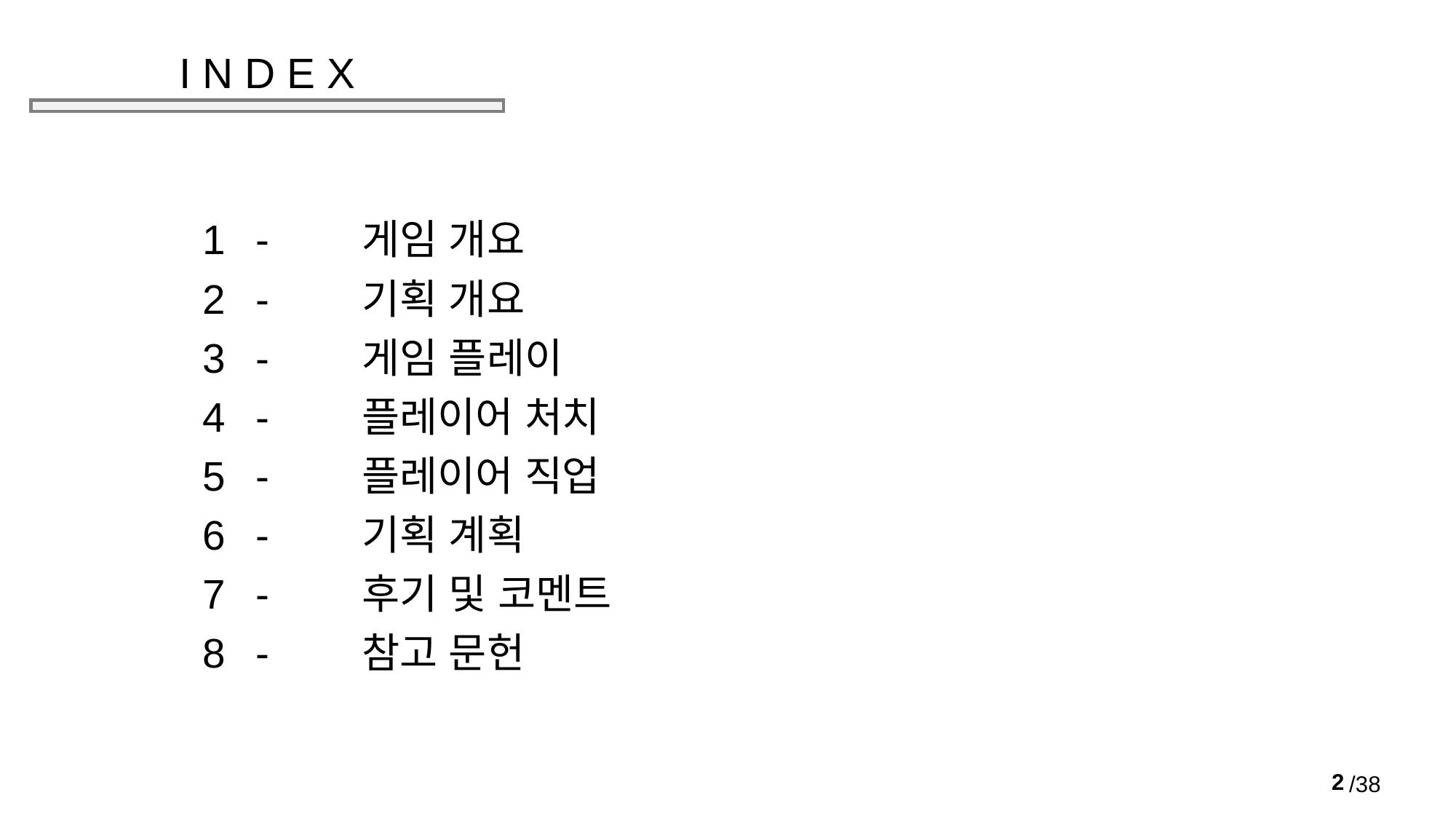

# I N D E X
-	게임 개요
-	기획 개요
-	게임 플레이
-	플레이어 처치
-	플레이어 직업
-	기획 계획
-	후기 및 코멘트
-	참고 문헌

2